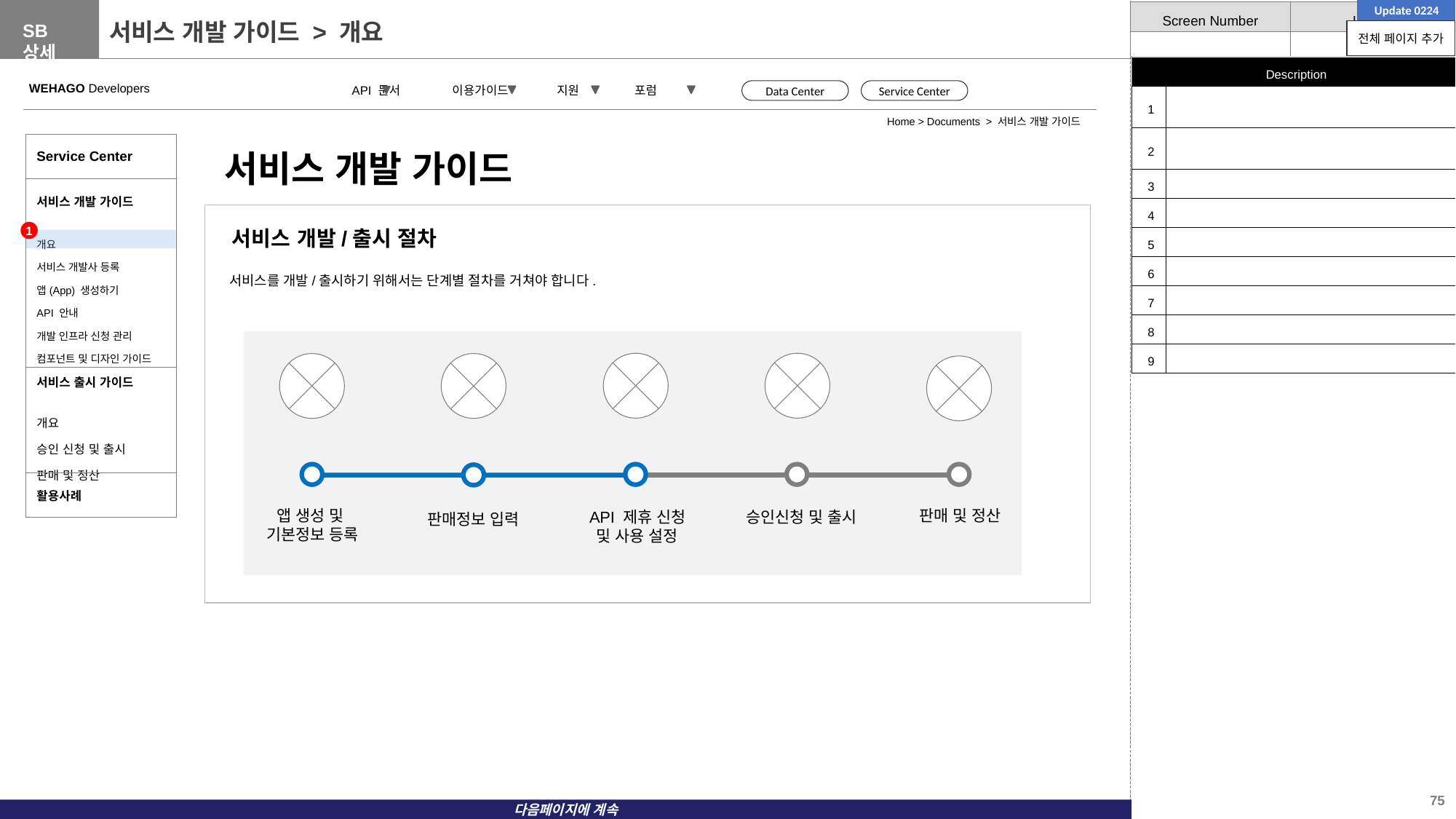

Update 0224
# 서비스 개발 가이드 > 개요
전체 페이지 추가
| Description |  |
| --- | --- |
| 1 |  |
| 2 |  |
| 3 |  |
| 4 |  |
| 5 |  |
| 6 |  |
| 7 |  |
| 8 |  |
| 9 |  |
WEHAGO Developers
   API 문서               이용가이드              지원                포럼
Data Center
Service Center

Home > Documents  > 서비스 개발 가이드
| Service Center |
| --- |
| 서비스 개발 가이드 |
| 개요 서비스 개발사 등록 앱(App) 생성하기 API 안내 개발 인프라 신청 관리 컴포넌트 및 디자인 가이드 |
| 서비스 출시 가이드 개요 승인 신청 및 출시 판매 및 정산 |
| 활용사례 |
서비스 개발 가이드

서비스 개발/출시 절차
1

서비스를 개발/출시하기 위해서는 단계별 절차를 거쳐야 합니다.

앱 생성 및
기본정보 등록
판매 및 정산
API 제휴 신청 및 사용 설정
승인신청 및 출시
판매정보 입력
다음페이지에 계속